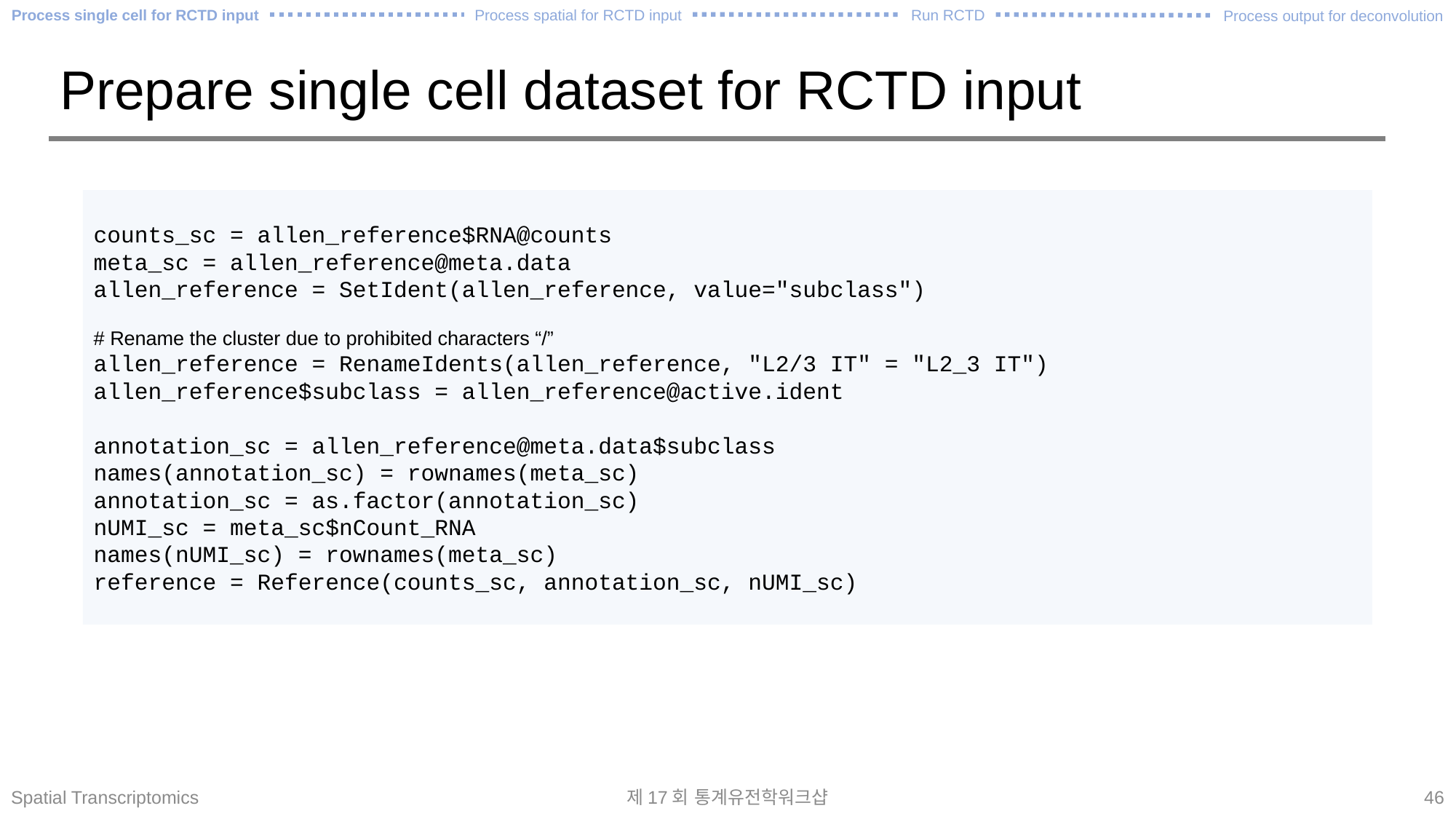

Process spatial for RCTD input
Process single cell for RCTD input
Run RCTD
Process output for deconvolution
# Prepare single cell dataset for RCTD input
counts_sc = allen_reference$RNA@counts
meta_sc = allen_reference@meta.data
allen_reference = SetIdent(allen_reference, value="subclass")

# Rename the cluster due to prohibited characters “/”
allen_reference = RenameIdents(allen_reference, "L2/3 IT" = "L2_3 IT")
allen_reference$subclass = allen_reference@active.ident

annotation_sc = allen_reference@meta.data$subclass
names(annotation_sc) = rownames(meta_sc)
annotation_sc = as.factor(annotation_sc)
nUMI_sc = meta_sc$nCount_RNA
names(nUMI_sc) = rownames(meta_sc)
reference = Reference(counts_sc, annotation_sc, nUMI_sc)
Spatial Transcriptomics
제17회 통계유전학워크샵
46